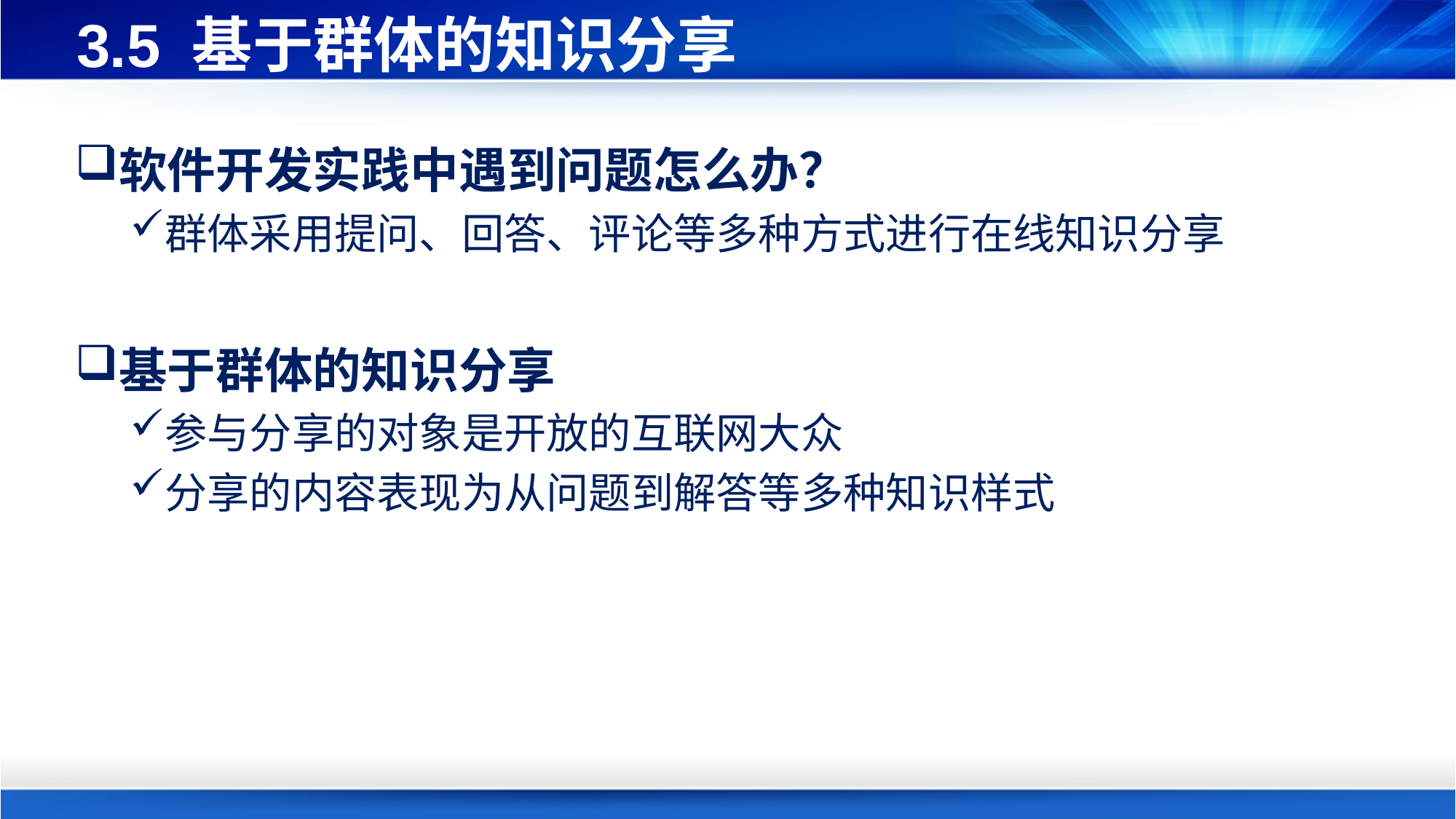

# 3.5 基于群体的知识分享
软件开发实践中遇到问题怎么办？
群体采用提问、回答、评论等多种方式进行在线知识分享

基于群体的知识分享
参与分享的对象是开放的互联网大众
分享的内容表现为从问题到解答等多种知识样式